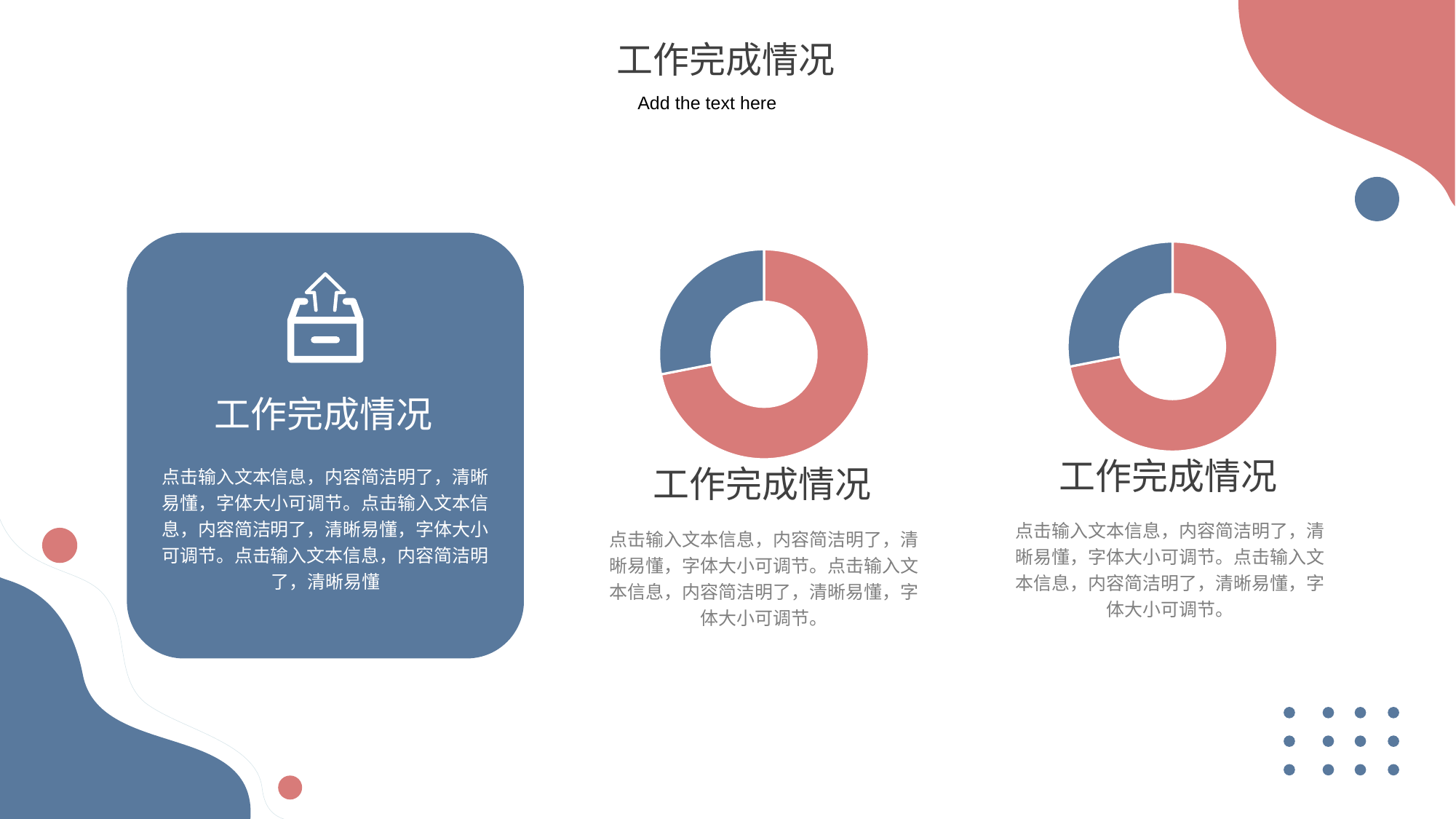

工作完成情况
Add the text here

### Chart

| Category | 销售额 |
|---|---|
| 1 | 8.2 |
| 2 | 3.2 |

### Chart

| Category | 销售额 |
|---|---|
| 1 | 8.2 |
| 2 | 3.2 |
工作完成情况
工作完成情况
点击输入文本信息，内容简洁明了，清晰易懂，字体大小可调节。点击输入文本信息，内容简洁明了，清晰易懂，字体大小可调节。点击输入文本信息，内容简洁明了，清晰易懂

工作完成情况

点击输入文本信息，内容简洁明了，清晰易懂，字体大小可调节。点击输入文本信息，内容简洁明了，清晰易懂，字体大小可调节。

点击输入文本信息，内容简洁明了，清晰易懂，字体大小可调节。点击输入文本信息，内容简洁明了，清晰易懂，字体大小可调节。